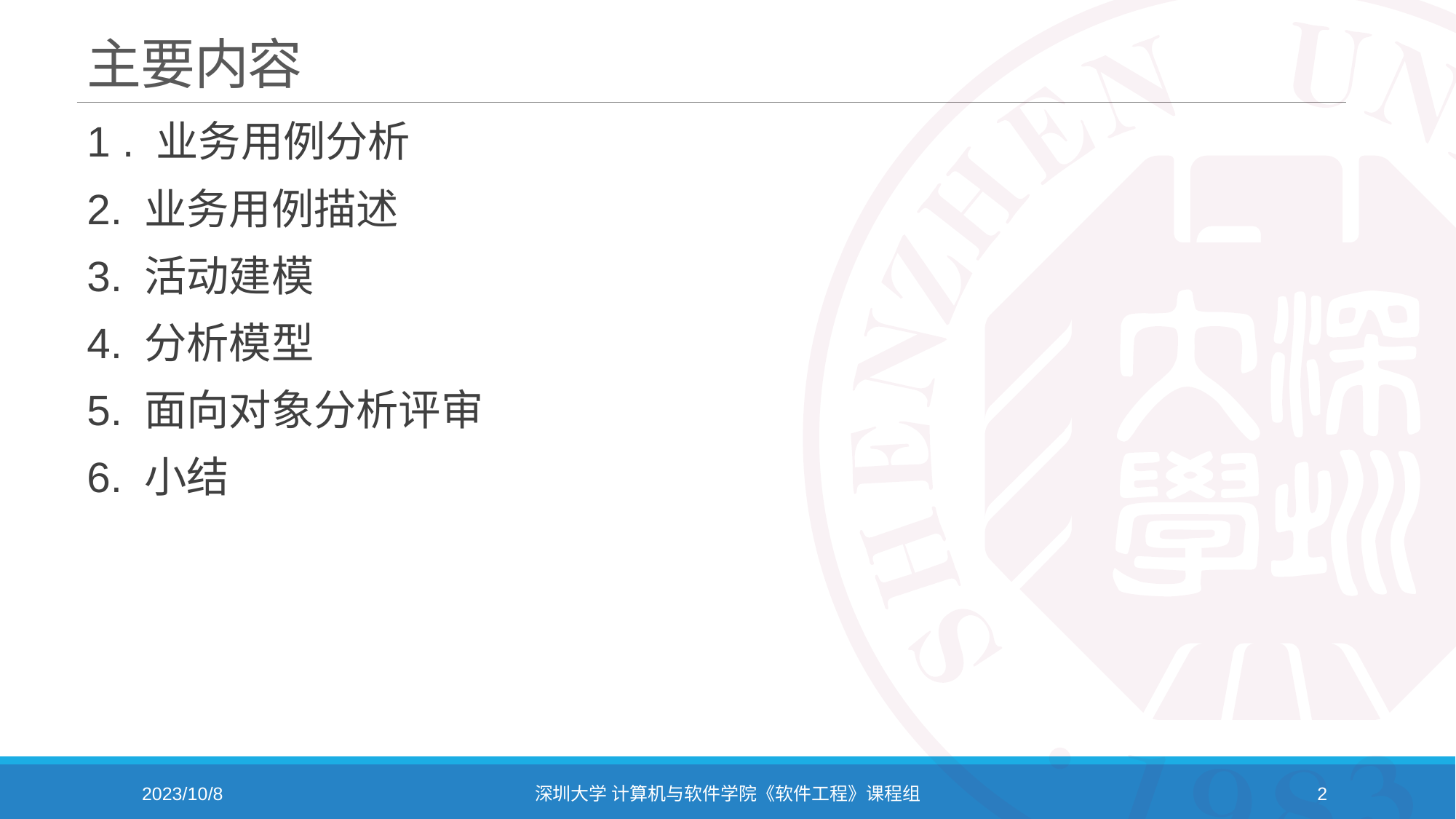

# 主要内容
1 . 业务用例分析
2. 业务用例描述
3. 活动建模
4. 分析模型
5. 面向对象分析评审
6. 小结
2023/10/8
深圳大学 计算机与软件学院《软件工程》课程组
2